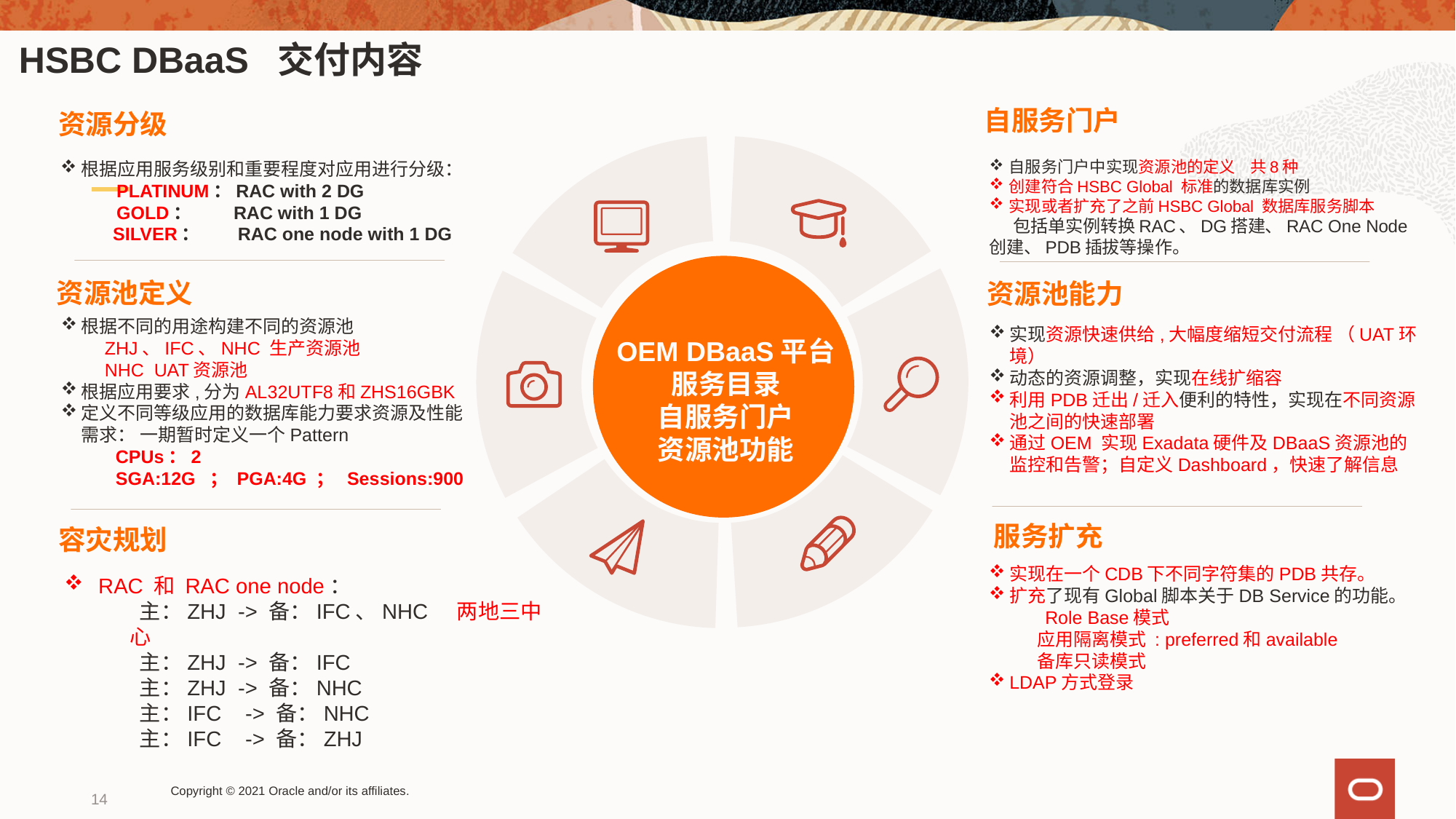

# HSBC DBaaS  交付内容
自服务门户
自服务门户中实现资源池的定义    共8种
创建符合HSBC Global 标准的数据库实例
实现或者扩充了之前HSBC Global 数据库服务脚本
     包括单实例转换RAC、DG搭建、RAC One Node 创建、PDB插拔等操作。

资源分级
根据应用服务级别和重要程度对应用进行分级：
           PLATINUM：RAC with 2 DG
           GOLD：         RAC with 1 DG
      SILVER：        RAC one node with 1 DG

资源池定义
根据不同的用途构建不同的资源池
ZHJ、IFC、NHC 生产资源池
NHC  UAT资源池
根据应用要求,分为AL32UTF8和ZHS16GBK
定义不同等级应用的数据库能力要求资源及性能需求： 一期暂时定义一个Pattern
CPUs：2
SGA:12G  ； PGA:4G ；  Sessions:900
资源池能力
实现资源快速供给,大幅度缩短交付流程 （UAT环境）
动态的资源调整，实现在线扩缩容
利用PDB迁出/迁入便利的特性，实现在不同资源池之间的快速部署
通过OEM 实现Exadata硬件及DBaaS资源池的监控和告警；自定义Dashboard，快速了解信息

服务扩充
实现在一个CDB下不同字符集的PDB共存。
扩充了现有Global脚本关于DB Service的功能。
           Role Base模式
           应用隔离模式 : preferred和available
           备库只读模式
LDAP方式登录
容灾规划
RAC 和 RAC one node：
 主：ZHJ  -> 备：IFC、NHC    两地三中心
 主：ZHJ  -> 备：IFC
 主：ZHJ  -> 备：NHC
 主：IFC    -> 备：NHC
 主：IFC    -> 备：ZHJ

OEM DBaaS平台
服务目录
自服务门户
资源池功能

14
Copyright © 2021 Oracle and/or its affiliates.